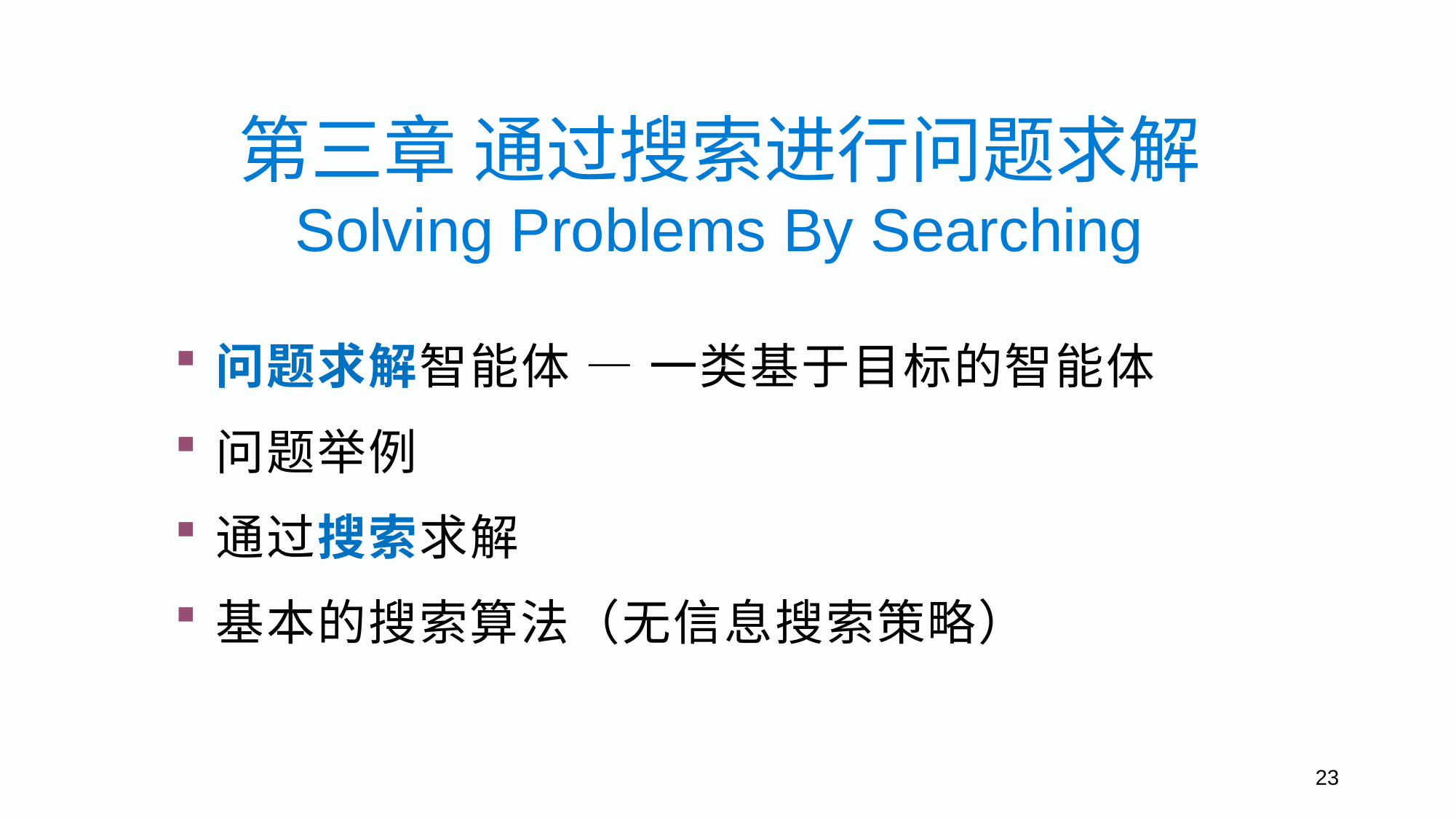

第三章 通过搜索进行问题求解
Solving Problems By Searching
问题求解智能体 — 一类基于目标的智能体
问题举例
通过搜索求解
基本的搜索算法（无信息搜索策略）
23